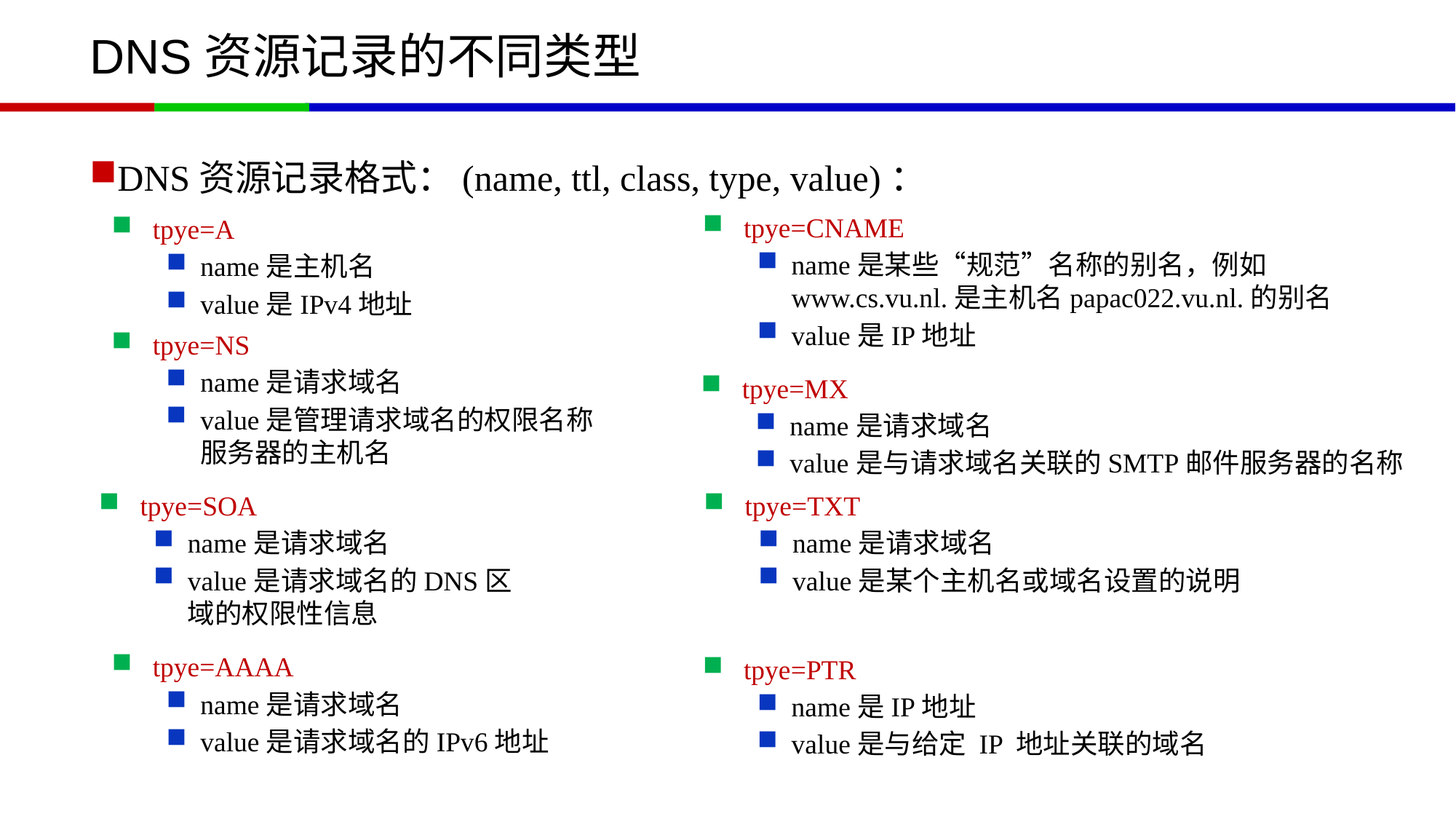

# DNS资源记录的不同类型
DNS资源记录格式：(name, ttl, class, type, value)：
tpye=CNAME
name是某些“规范”名称的别名，例如www.cs.vu.nl.是主机名papac022.vu.nl.的别名
value是IP地址
tpye=A
name是主机名
value是IPv4地址
tpye=NS
name是请求域名
value是管理请求域名的权限名称服务器的主机名
tpye=MX
name是请求域名
value是与请求域名关联的SMTP邮件服务器的名称
tpye=SOA
name是请求域名
value是请求域名的DNS区域的权限性信息
tpye=TXT
name是请求域名
value是某个主机名或域名设置的说明
tpye=AAAA
name是请求域名
value是请求域名的IPv6地址
tpye=PTR
name是IP地址
value是与给定 IP 地址关联的域名
52